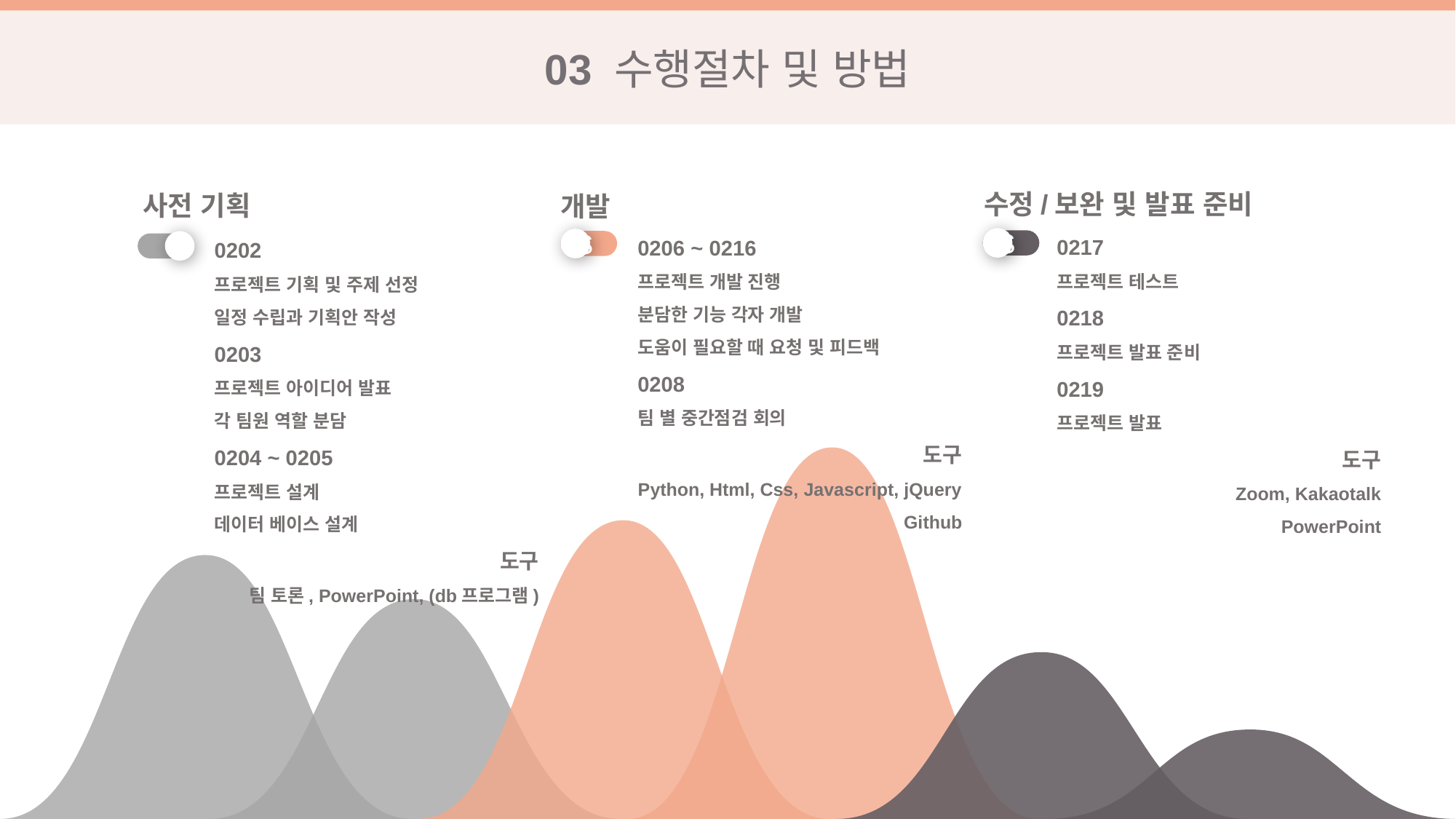

03 수행절차 및 방법
수정/보완 및 발표 준비
사전 기획
개발
0217
프로젝트 테스트
0218
프로젝트 발표 준비
0219
프로젝트 발표
도구
Zoom, Kakaotalk
PowerPoint

0206 ~ 0216
프로젝트 개발 진행
분담한 기능 각자 개발
도움이 필요할 때 요청 및 피드백
0208
팀 별 중간점검 회의
도구
Python, Html, Css, Javascript, jQuery
Github

0202
프로젝트 기획 및 주제 선정
일정 수립과 기획안 작성
0203
프로젝트 아이디어 발표
각 팀원 역할 분담
0204 ~ 0205
프로젝트 설계
데이터 베이스 설계
도구
팀 토론, PowerPoint, (db프로그램)
S

S

### Chart

| Category | 계열 1 |
|---|---|
| 항목 1 | 0.55 |
| 항목 2 | 0.45 |
| 항목 3 | 0.6 |
| 항목 4 | 0.75 |
| 항목 5 | 0.35 |
| 항목 6 | 0.2 |